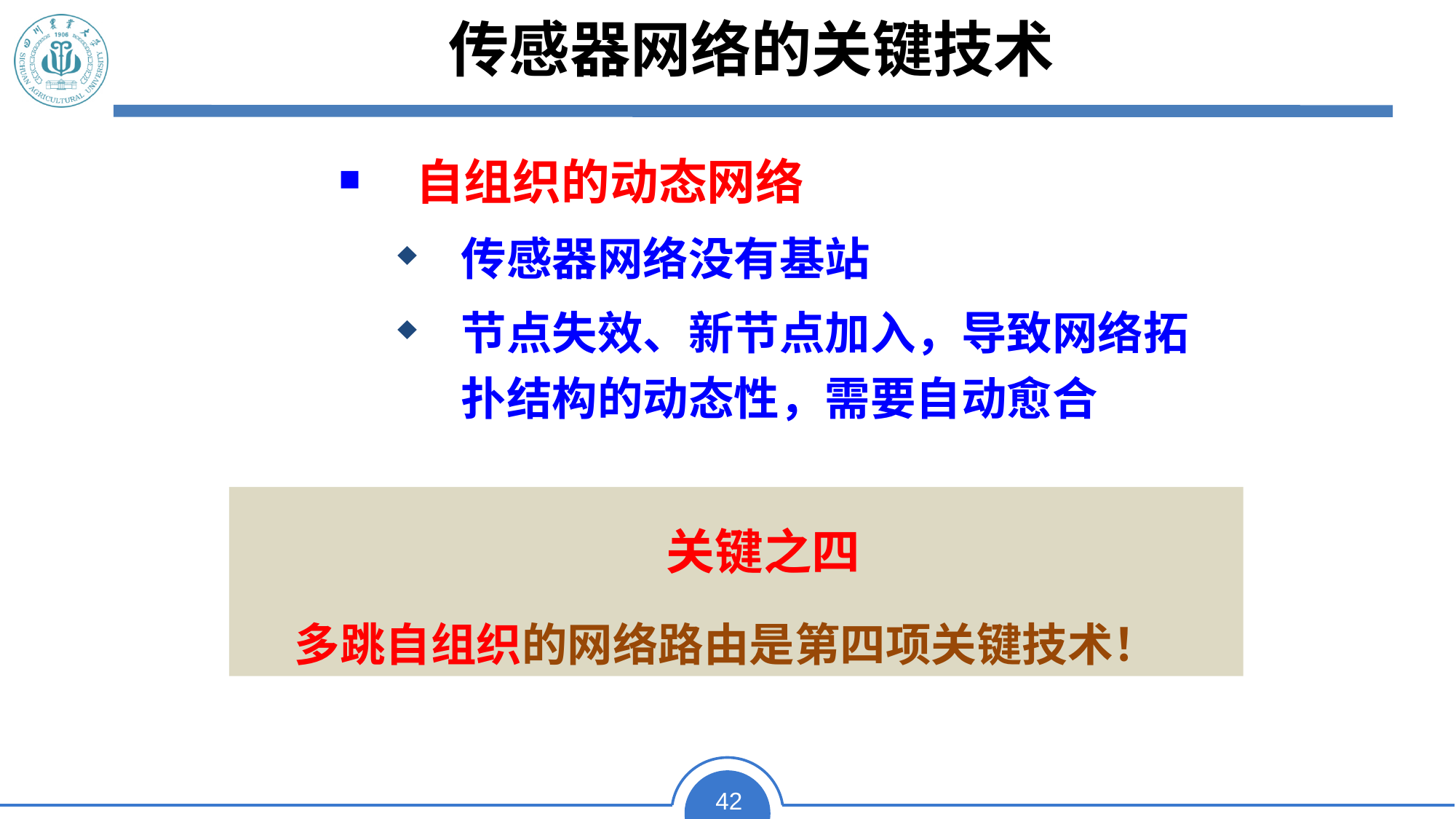

传感器网络的关键技术
自组织的动态网络
传感器网络没有基站
节点失效、新节点加入，导致网络拓扑结构的动态性，需要自动愈合
关键之四
多跳自组织的网络路由是第四项关键技术！